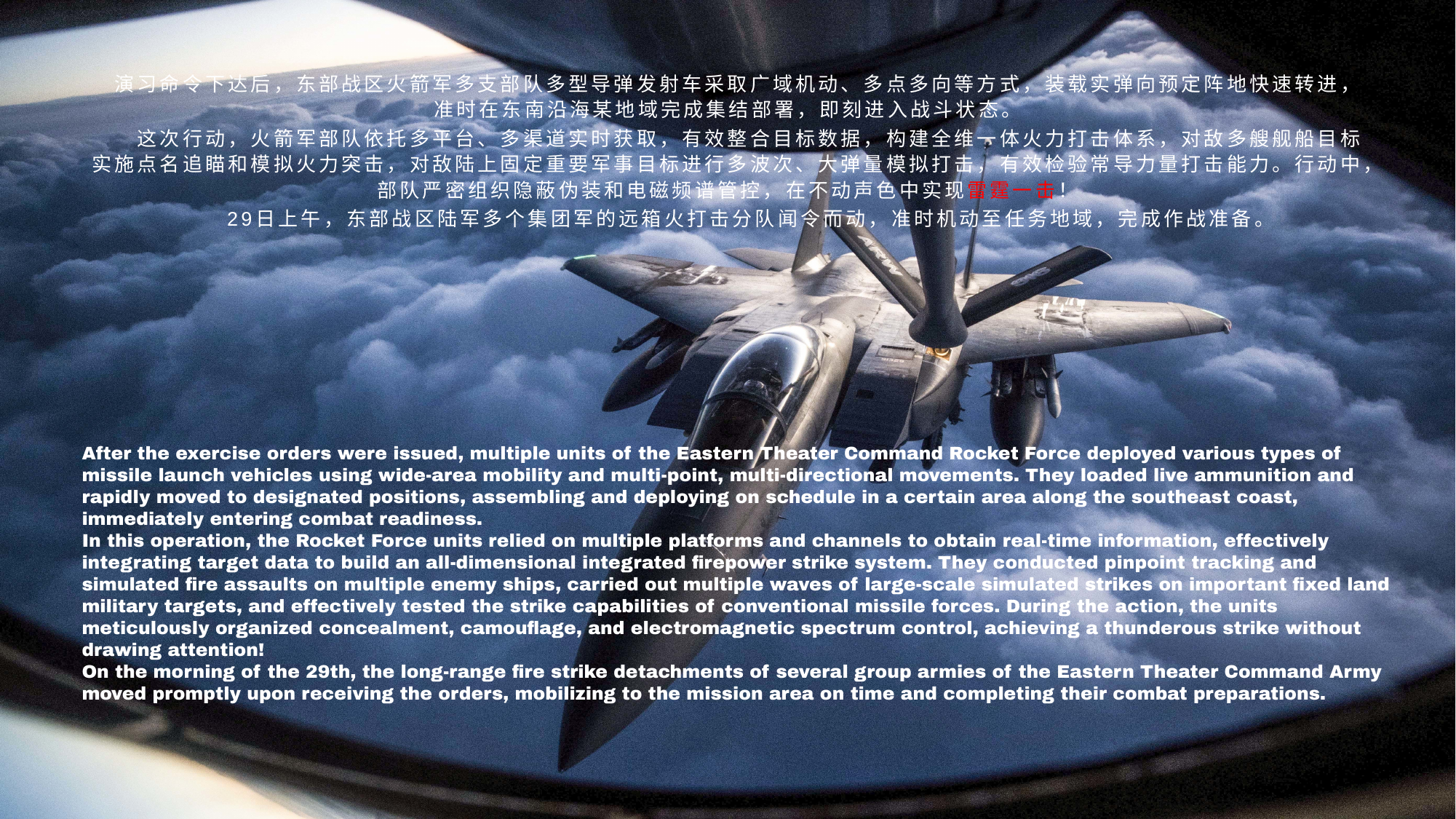

演习命令下达后，东部战区火箭军多支部队多型导弹发射车采取广域机动、多点多向等方式，装载实弹向预定阵地快速转进，准时在东南沿海某地域完成集结部署，即刻进入战斗状态。
　　这次行动，火箭军部队依托多平台、多渠道实时获取，有效整合目标数据，构建全维一体火力打击体系，对敌多艘舰船目标实施点名追瞄和模拟火力突击，对敌陆上固定重要军事目标进行多波次、大弹量模拟打击，有效检验常导力量打击能力。行动中，部队严密组织隐蔽伪装和电磁频谱管控，在不动声色中实现雷霆一击！
　　29日上午，东部战区陆军多个集团军的远箱火打击分队闻令而动，准时机动至任务地域，完成作战准备。
After the exercise orders were issued, multiple units of the Eastern Theater Command Rocket Force deployed various types of missile launch vehicles using wide-area mobility and multi-point, multi-directional movements. They loaded live ammunition and rapidly moved to designated positions, assembling and deploying on schedule in a certain area along the southeast coast, immediately entering combat readiness.
In this operation, the Rocket Force units relied on multiple platforms and channels to obtain real-time information, effectively integrating target data to build an all-dimensional integrated firepower strike system. They conducted pinpoint tracking and simulated fire assaults on multiple enemy ships, carried out multiple waves of large-scale simulated strikes on important fixed land military targets, and effectively tested the strike capabilities of conventional missile forces. During the action, the units meticulously organized concealment, camouflage, and electromagnetic spectrum control, achieving a thunderous strike without drawing attention!
On the morning of the 29th, the long-range fire strike detachments of several group armies of the Eastern Theater Command Army moved promptly upon receiving the orders, mobilizing to the mission area on time and completing their combat preparations.